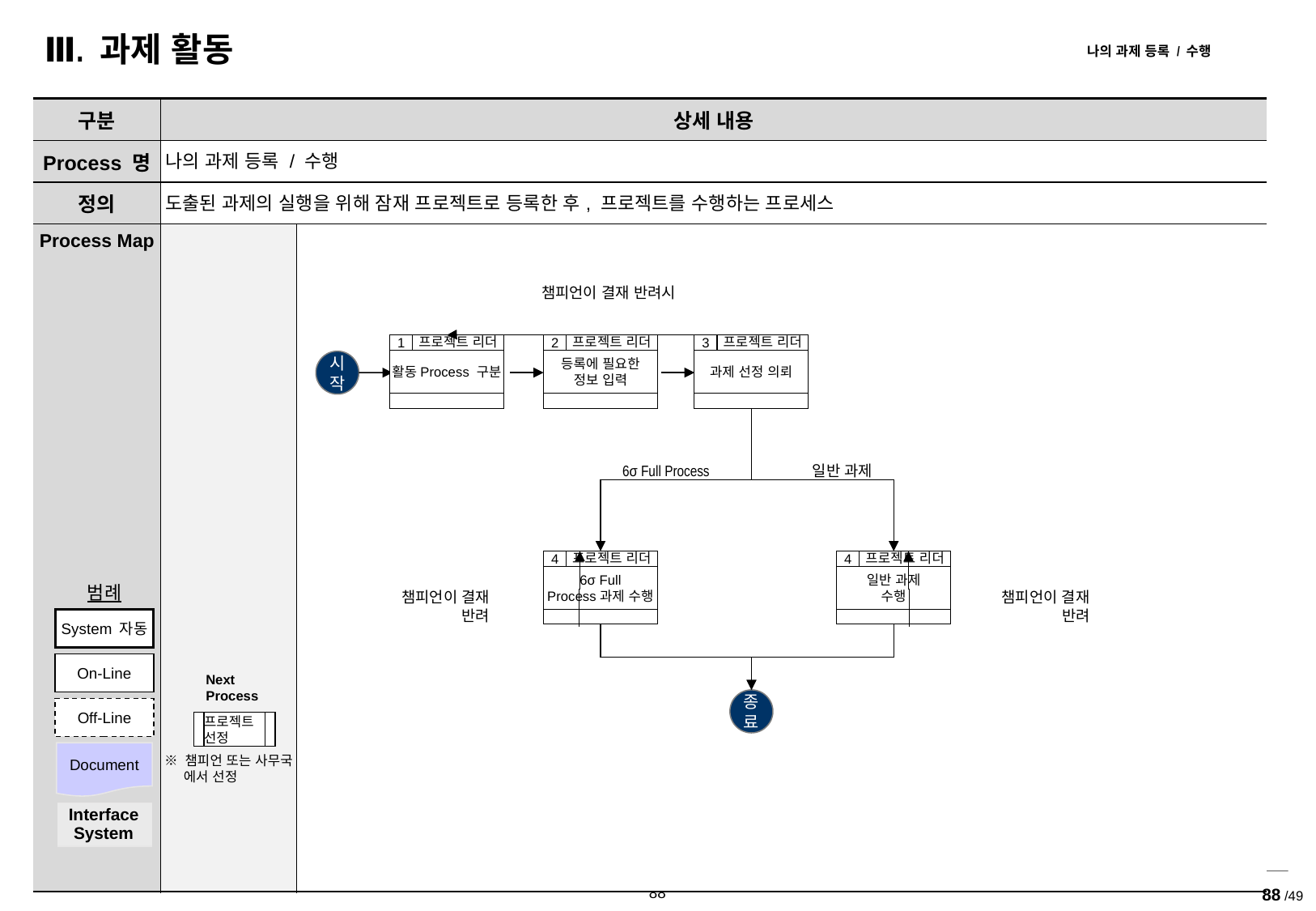

Ⅲ. 과제 활동
나의 과제 등록 / 수행
| 구분 | 상세 내용 |  |
| --- | --- | --- |
| Process 명 | 나의 과제 등록 / 수행 |  |
| 정의 | 도출된 과제의 실행을 위해 잠재 프로젝트로 등록한 후, 프로젝트를 수행하는 프로세스 |  |
| Process Map |  |  |
챔피언이 결재 반려시
1
프로젝트 리더
활동Process 구분

2
프로젝트 리더
등록에 필요한
정보 입력

3
프로젝트 리더
과제 선정 의뢰

시작
6σ Full Process
일반 과제
4
프로젝트 리더
6σ Full
Process과제 수행

4
프로젝트 리더
일반 과제
수행

범례
챔피언이 결재 반려
챔피언이 결재 반려
System 자동
On-Line
Next
Process
종료
Off-Line
프로젝트
선정
Document
※ 챔피언 또는 사무국
     에서 선정
| Interface System |
| --- |
88 /49